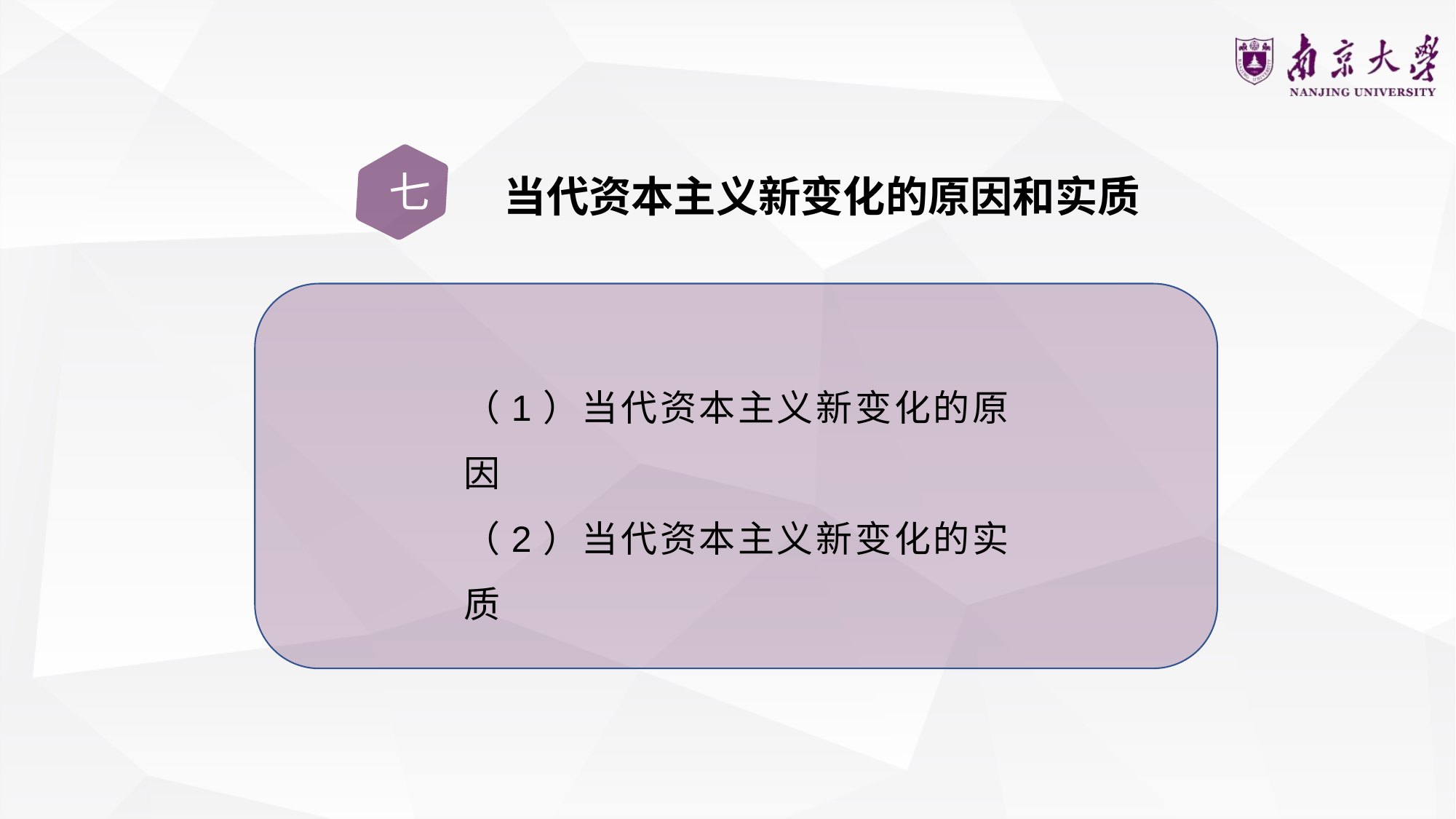

七
当代资本主义新变化的原因和实质

（1）当代资本主义新变化的原因
（2）当代资本主义新变化的实质